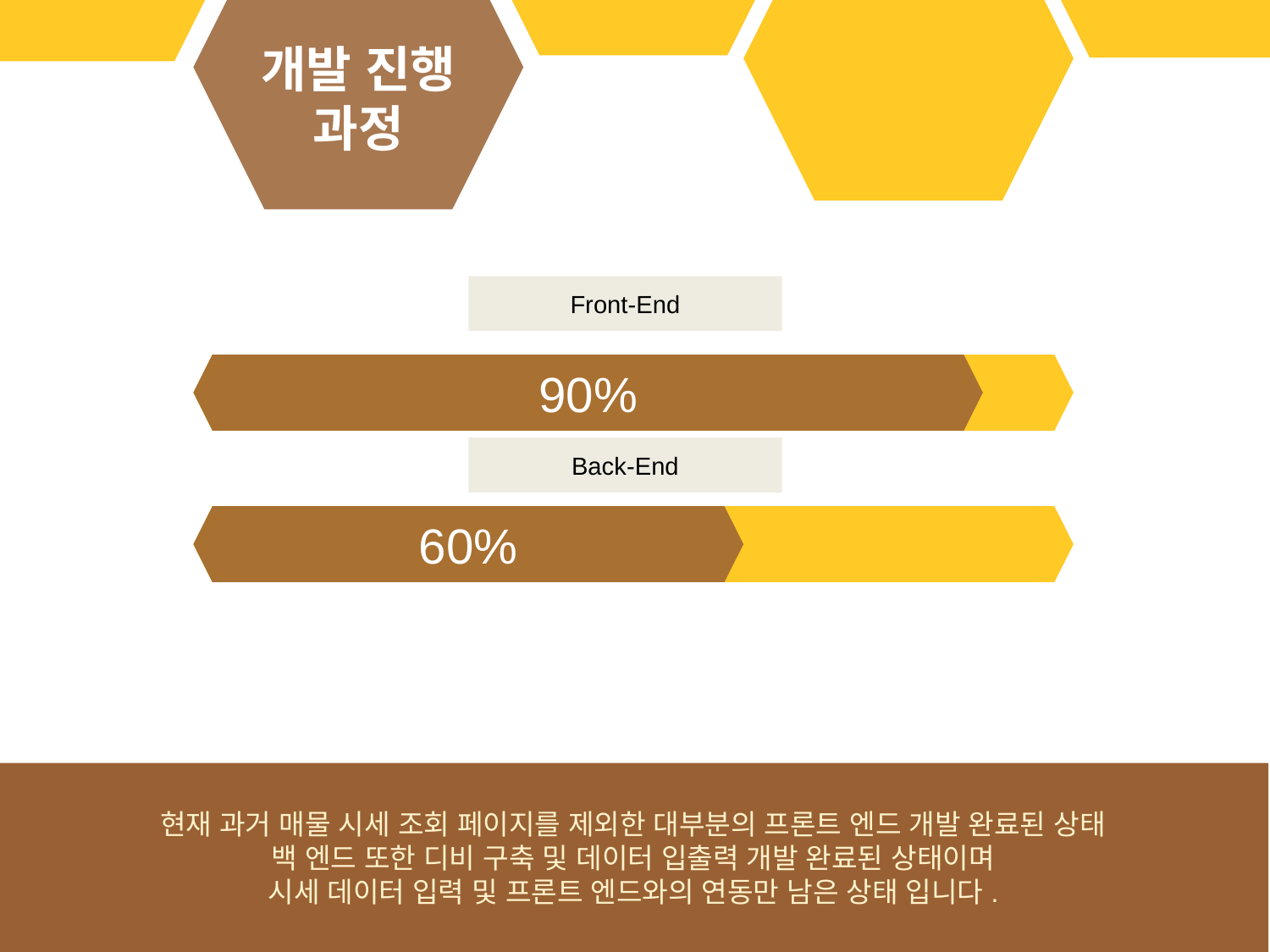

개발 진행
과정
Front-End

90%
Back-End

60%
현재 과거 매물 시세 조회 페이지를 제외한 대부분의 프론트 엔드 개발 완료된 상태
백 엔드 또한 디비 구축 및 데이터 입출력 개발 완료된 상태이며
시세 데이터 입력 및 프론트 엔드와의 연동만 남은 상태 입니다.